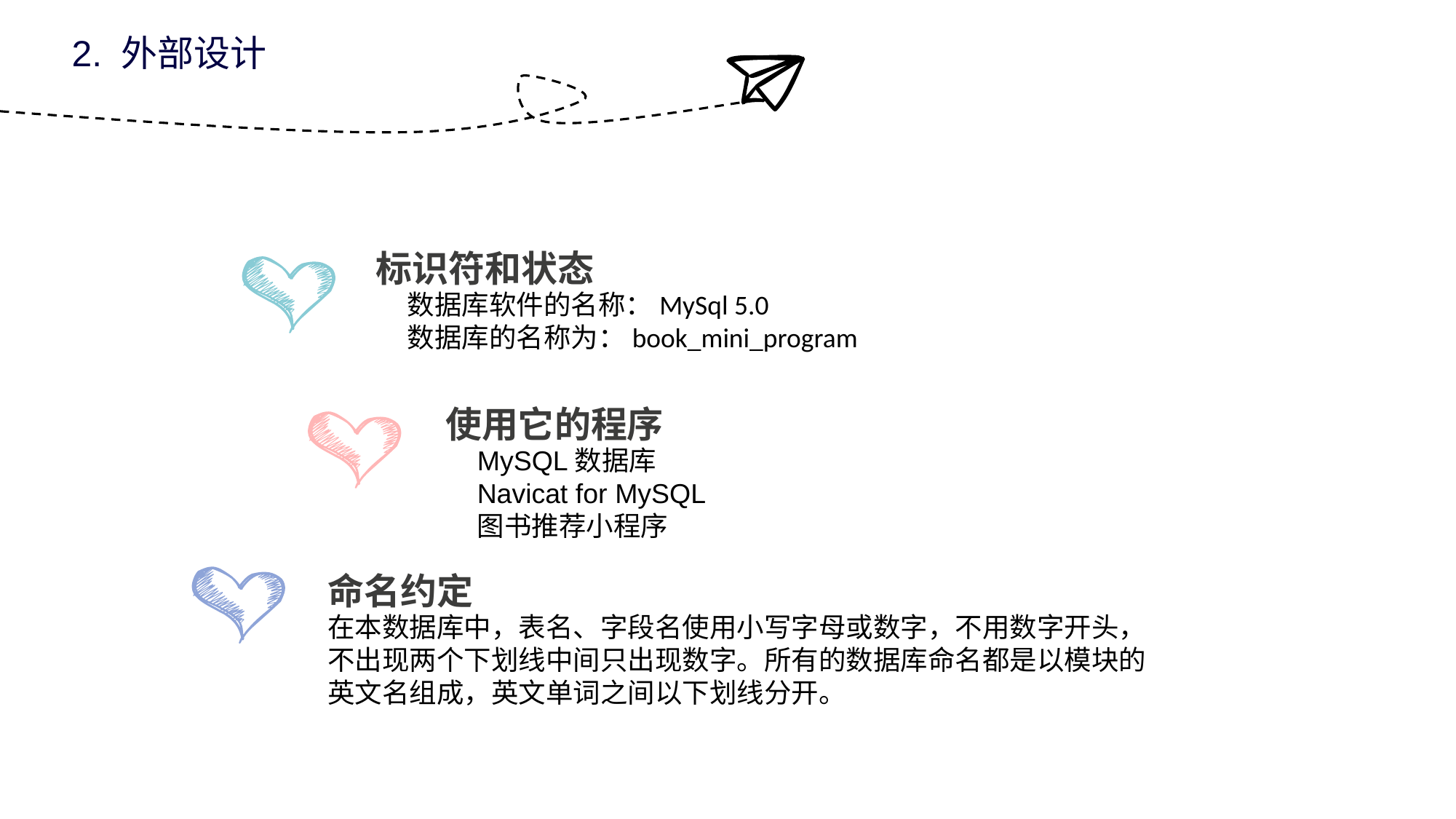

2. 外部设计

标识符和状态
数据库软件的名称：MySql 5.0
数据库的名称为：book_mini_program

使用它的程序
MySQL数据库
Navicat for MySQL
图书推荐小程序

命名约定
在本数据库中，表名、字段名使用小写字母或数字，不用数字开头，不出现两个下划线中间只出现数字。所有的数据库命名都是以模块的英文名组成，英文单词之间以下划线分开。